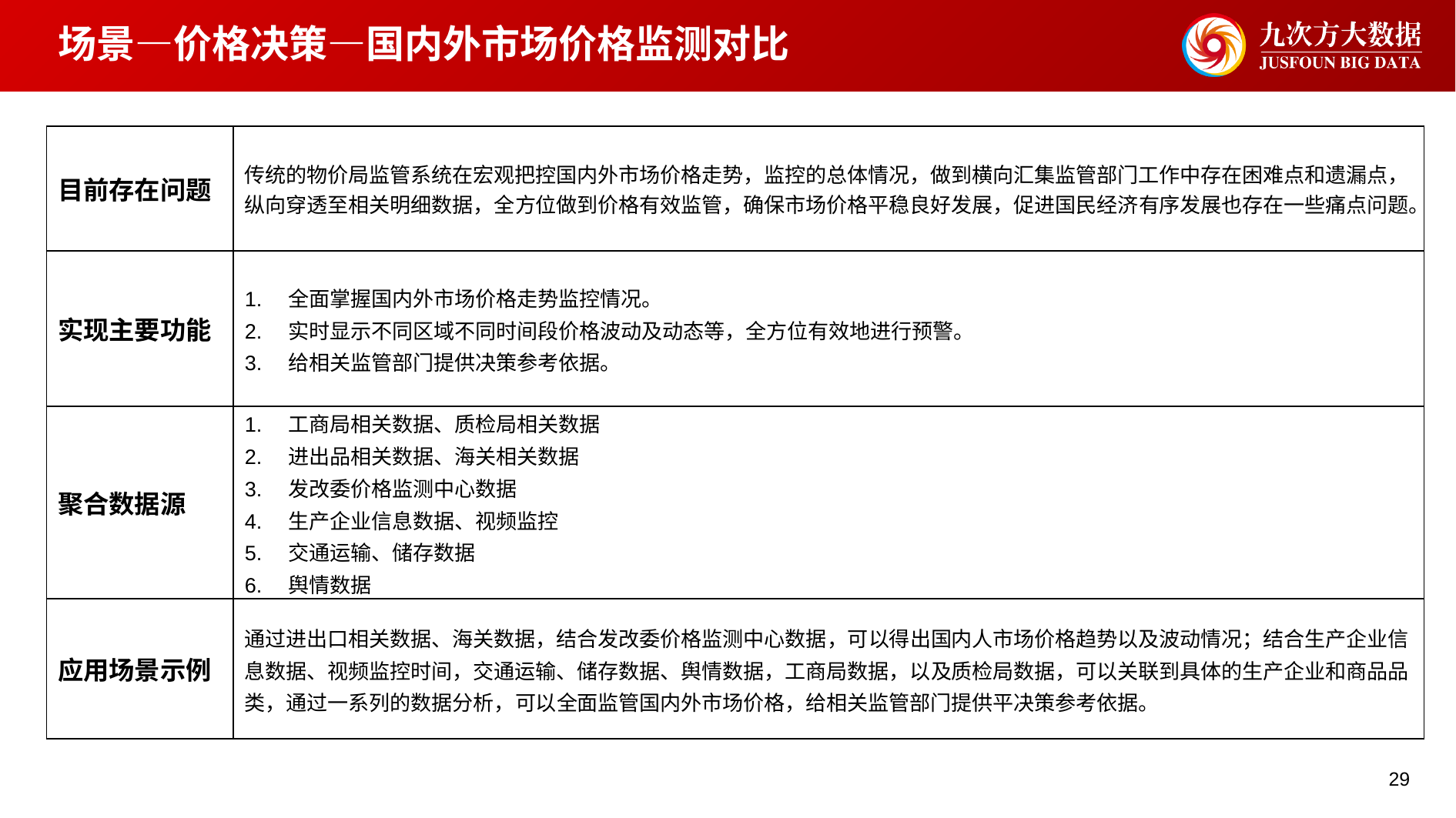

# 场景—价格决策—国内外市场价格监测对比
| 目前存在问题 | 传统的物价局监管系统在宏观把控国内外市场价格走势，监控的总体情况，做到横向汇集监管部门工作中存在困难点和遗漏点，纵向穿透至相关明细数据，全方位做到价格有效监管，确保市场价格平稳良好发展，促进国民经济有序发展也存在一些痛点问题。 |
| --- | --- |
| 实现主要功能 | 全面掌握国内外市场价格走势监控情况。 实时显示不同区域不同时间段价格波动及动态等，全方位有效地进行预警。 给相关监管部门提供决策参考依据。 |
| 聚合数据源 | 工商局相关数据、质检局相关数据 进出品相关数据、海关相关数据 发改委价格监测中心数据 生产企业信息数据、视频监控 交通运输、储存数据 舆情数据 |
| 应用场景示例 | 通过进出口相关数据、海关数据，结合发改委价格监测中心数据，可以得出国内人市场价格趋势以及波动情况；结合生产企业信息数据、视频监控时间，交通运输、储存数据、舆情数据，工商局数据，以及质检局数据，可以关联到具体的生产企业和商品品类，通过一系列的数据分析，可以全面监管国内外市场价格，给相关监管部门提供平决策参考依据。 |
29